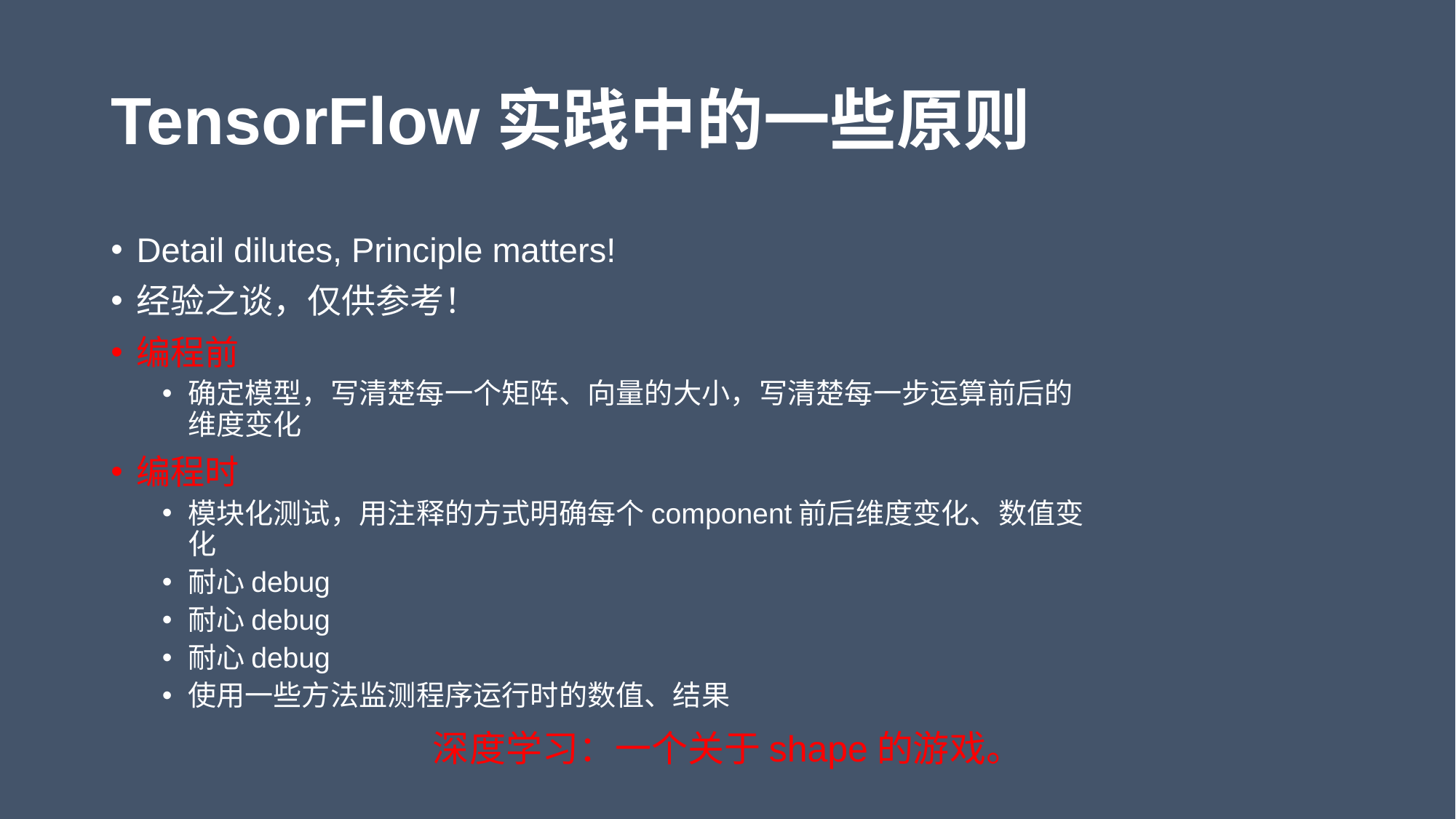

# TensorFlow实践中的一些原则
Detail dilutes, Principle matters!
经验之谈，仅供参考！
编程前
确定模型，写清楚每一个矩阵、向量的大小，写清楚每一步运算前后的维度变化
编程时
模块化测试，用注释的方式明确每个component前后维度变化、数值变化
耐心debug
耐心debug
耐心debug
使用一些方法监测程序运行时的数值、结果

深度学习：一个关于shape的游戏。